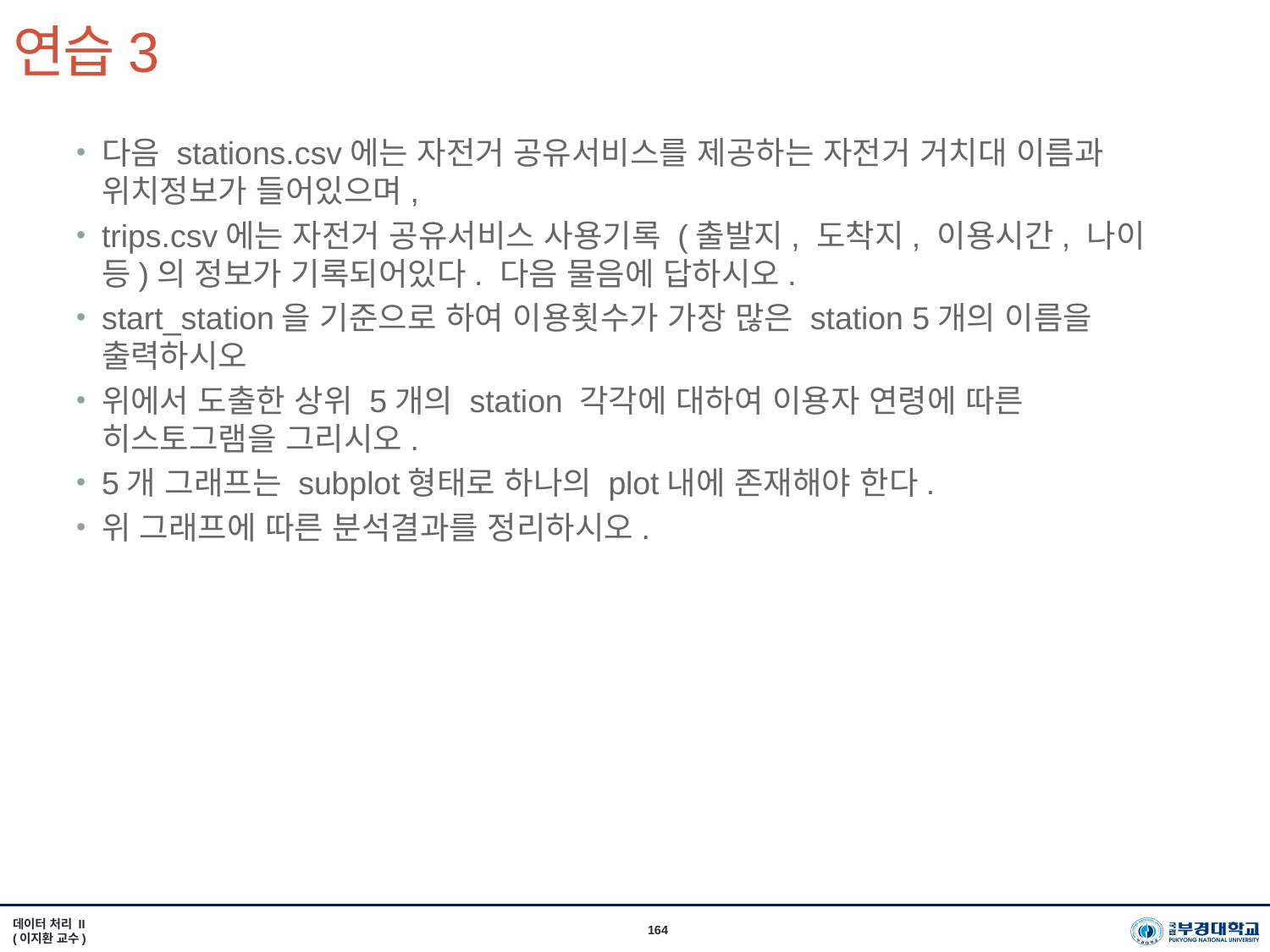

# 연습3
다음 stations.csv에는 자전거 공유서비스를 제공하는 자전거 거치대 이름과 위치정보가 들어있으며,
trips.csv에는 자전거 공유서비스 사용기록 (출발지, 도착지, 이용시간, 나이 등)의 정보가 기록되어있다. 다음 물음에 답하시오.
start_station을 기준으로 하여 이용횟수가 가장 많은 station 5개의 이름을 출력하시오
위에서 도출한 상위 5개의 station 각각에 대하여 이용자 연령에 따른 히스토그램을 그리시오.
5개 그래프는 subplot형태로 하나의 plot내에 존재해야 한다.
위 그래프에 따른 분석결과를 정리하시오.
데이터 처리 II
(이지환 교수)